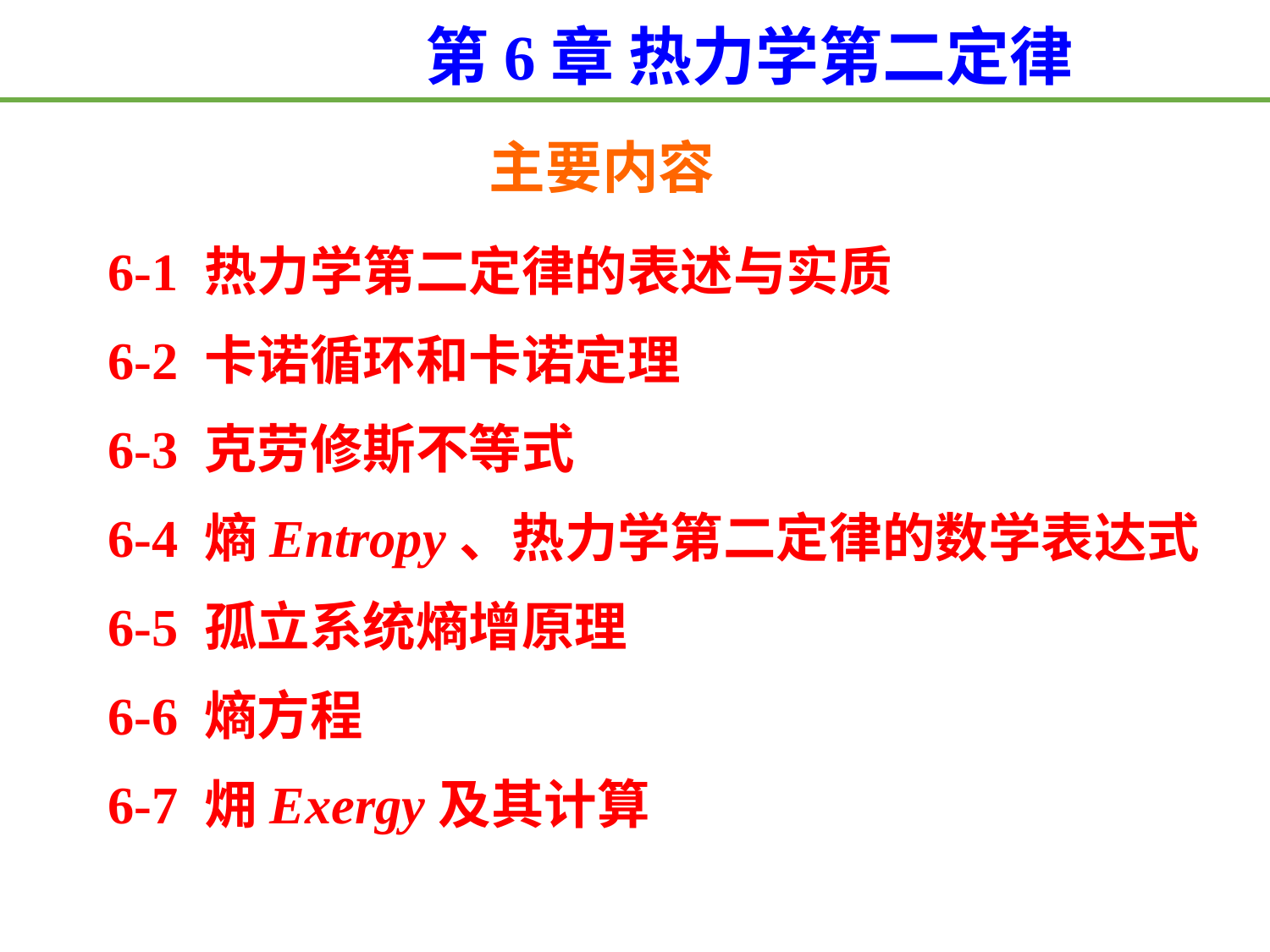

第6章 热力学第二定律
主要内容
6-1 热力学第二定律的表述与实质
6-2 卡诺循环和卡诺定理
6-3 克劳修斯不等式
6-4 熵Entropy、热力学第二定律的数学表达式
6-5 孤立系统熵增原理
6-6 熵方程
6-7 㶲Exergy及其计算